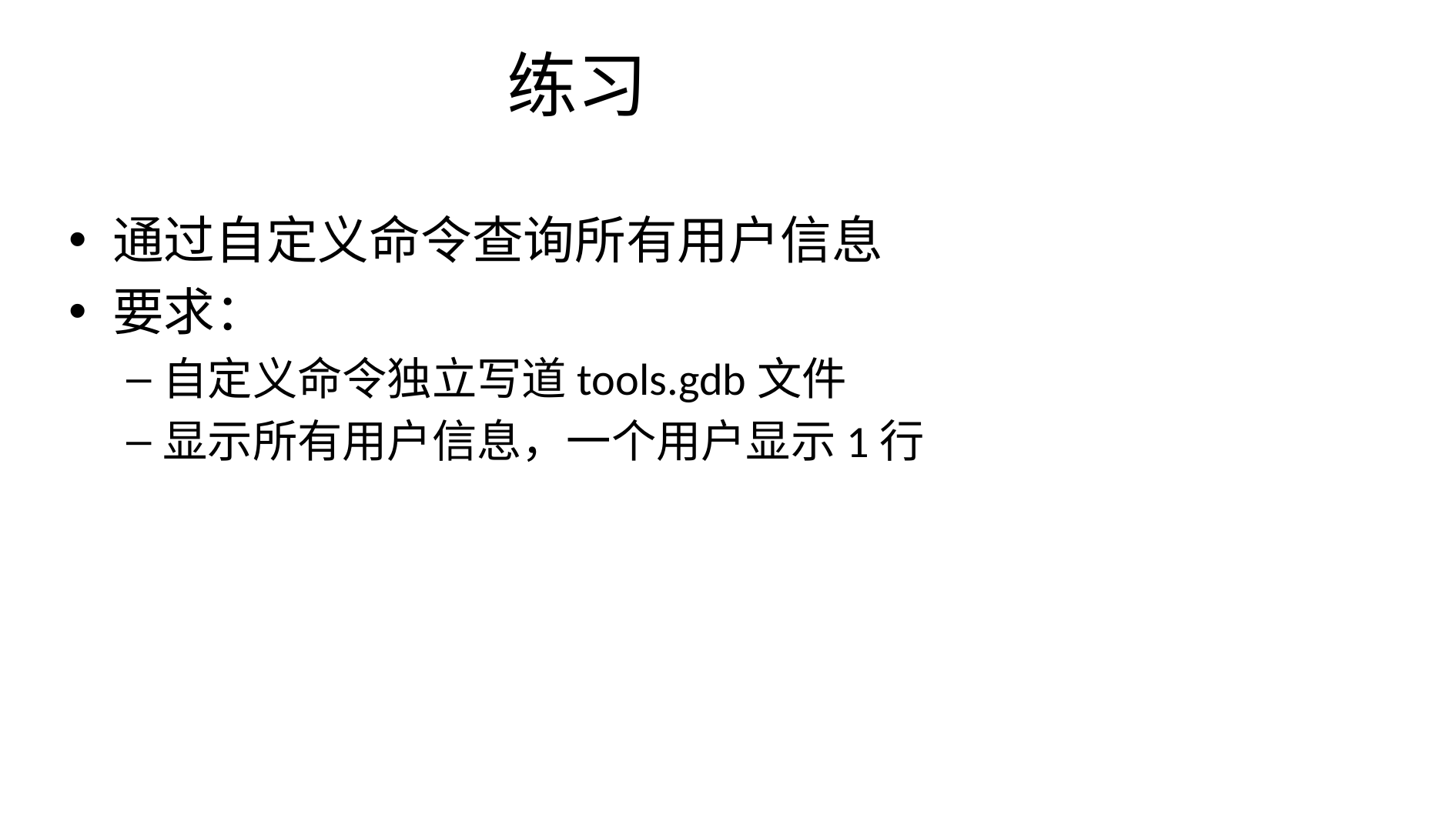

# 练习
通过自定义命令查询所有用户信息
要求：
自定义命令独立写道tools.gdb文件
显示所有用户信息，一个用户显示1行